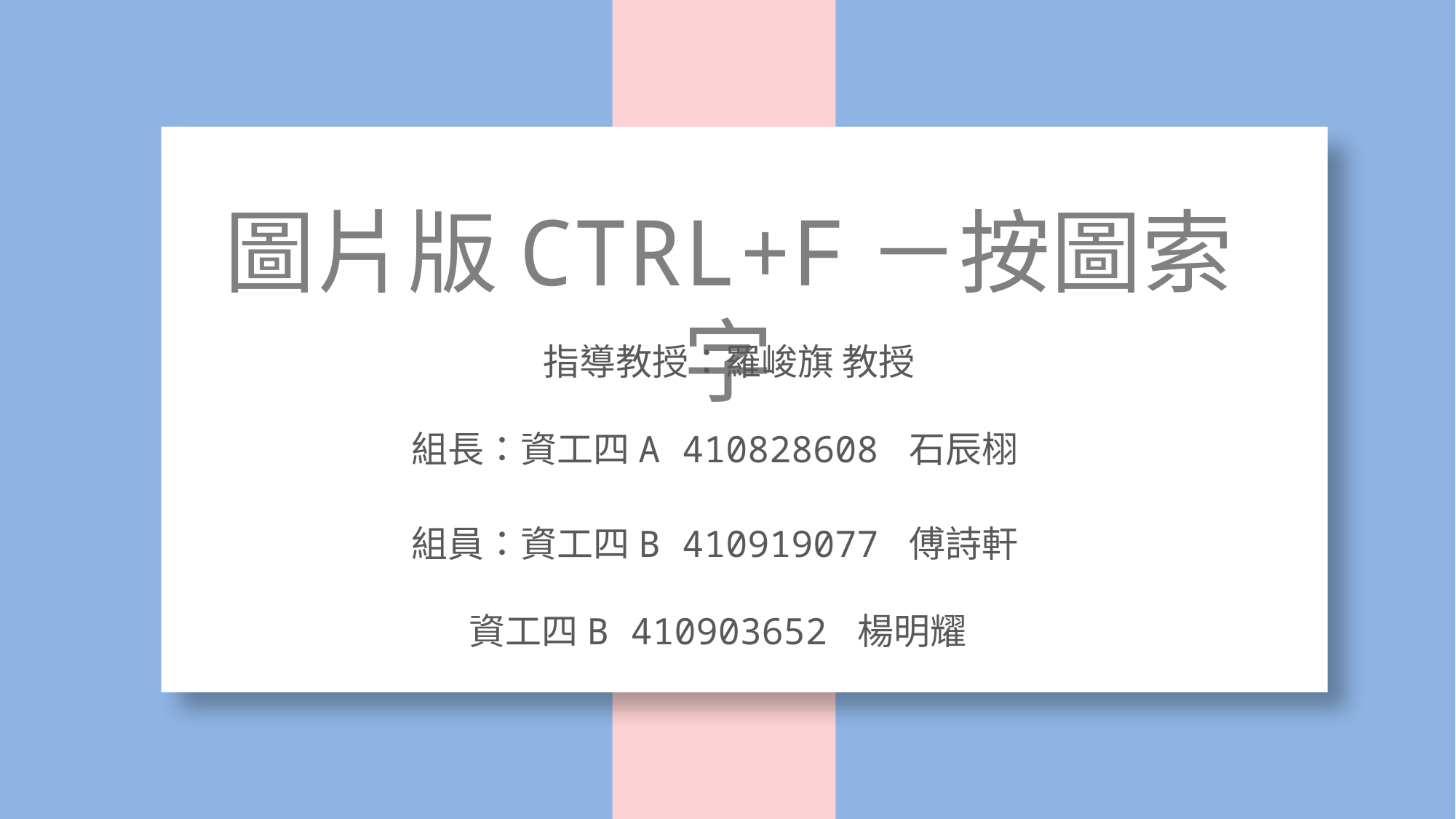

圖片版CTRL+F－按圖索字
指導教授：羅峻旗 教授

組長：資工四A 410828608 石辰栩

組員：資工四B 410919077 傅詩軒

      資工四B 410903652 楊明耀